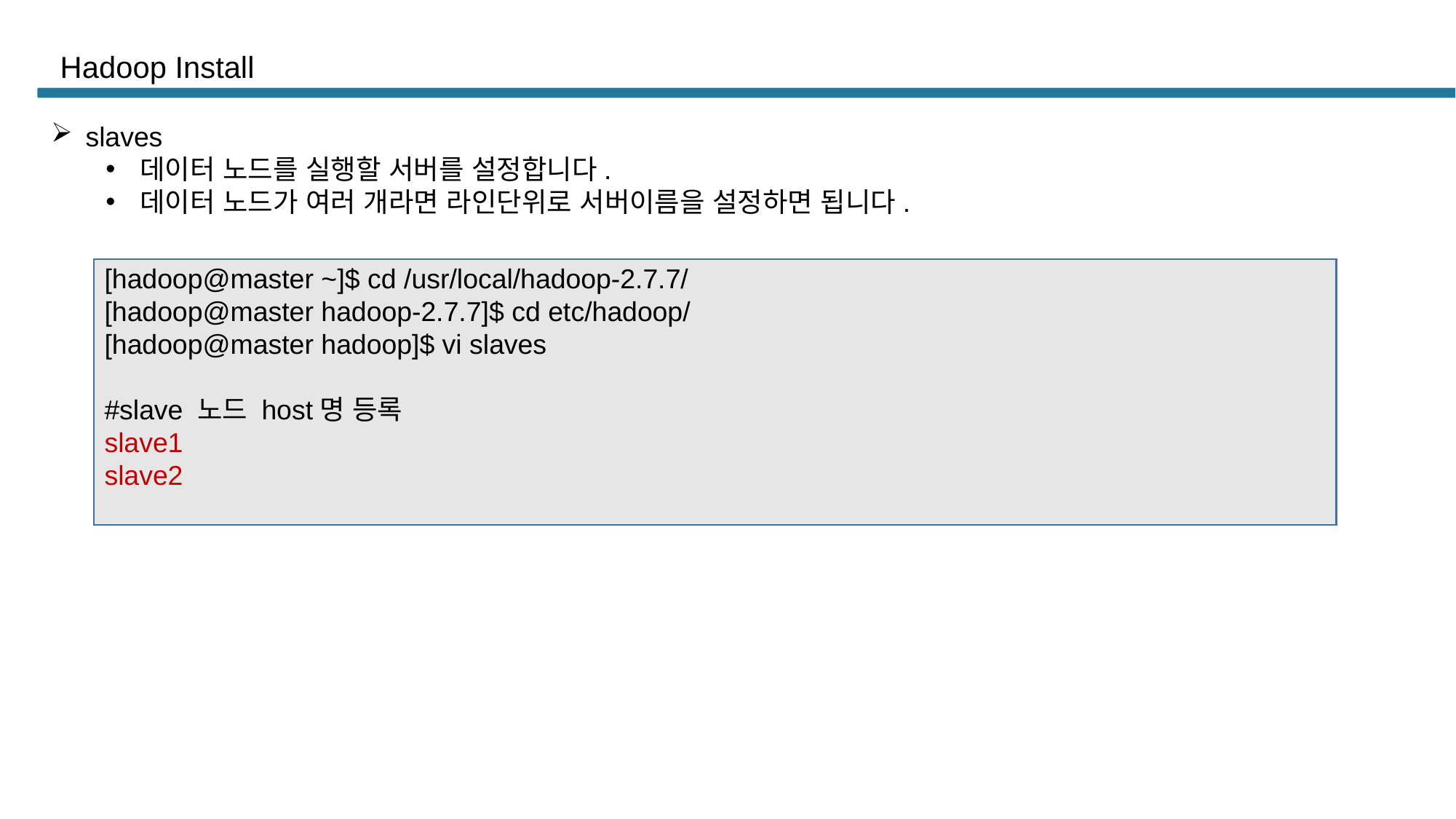

# Hadoop Install
slaves
데이터 노드를 실행할 서버를 설정합니다.
데이터 노드가 여러 개라면 라인단위로 서버이름을 설정하면 됩니다.
[hadoop@master ~]$ cd /usr/local/hadoop-2.7.7/
[hadoop@master hadoop-2.7.7]$ cd etc/hadoop/
[hadoop@master hadoop]$ vi slaves

#slave 노드 host명 등록
slave1
slave2